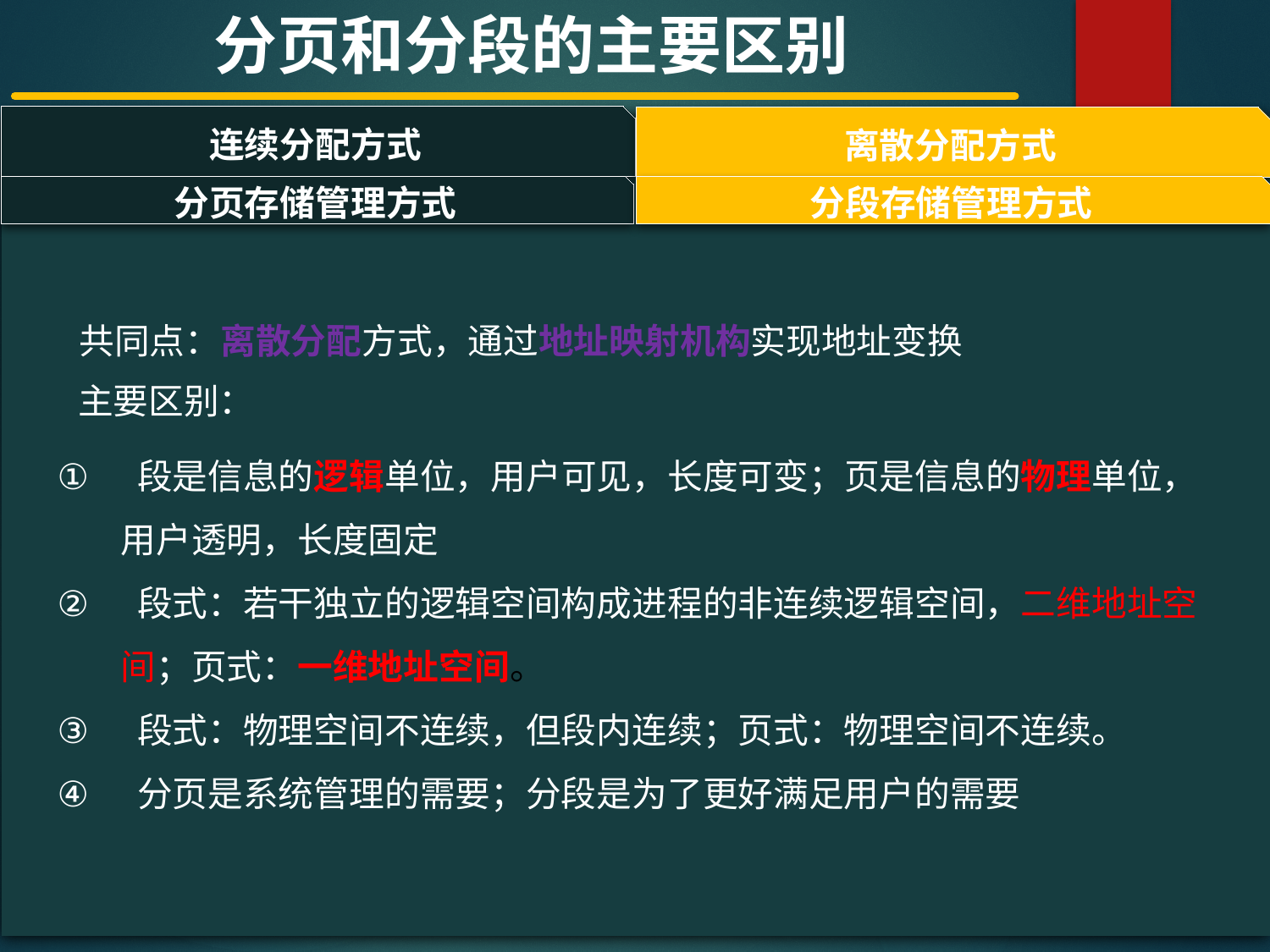

分页和分段的主要区别
连续分配方式
离散分配方式
#
分页存储管理方式
分段存储管理方式
共同点：离散分配方式，通过地址映射机构实现地址变换
主要区别：
 段是信息的逻辑单位，用户可见，长度可变；页是信息的物理单位，用户透明，长度固定
 段式：若干独立的逻辑空间构成进程的非连续逻辑空间，二维地址空间；页式：一维地址空间。
 段式：物理空间不连续，但段内连续；页式：物理空间不连续。
 分页是系统管理的需要；分段是为了更好满足用户的需要